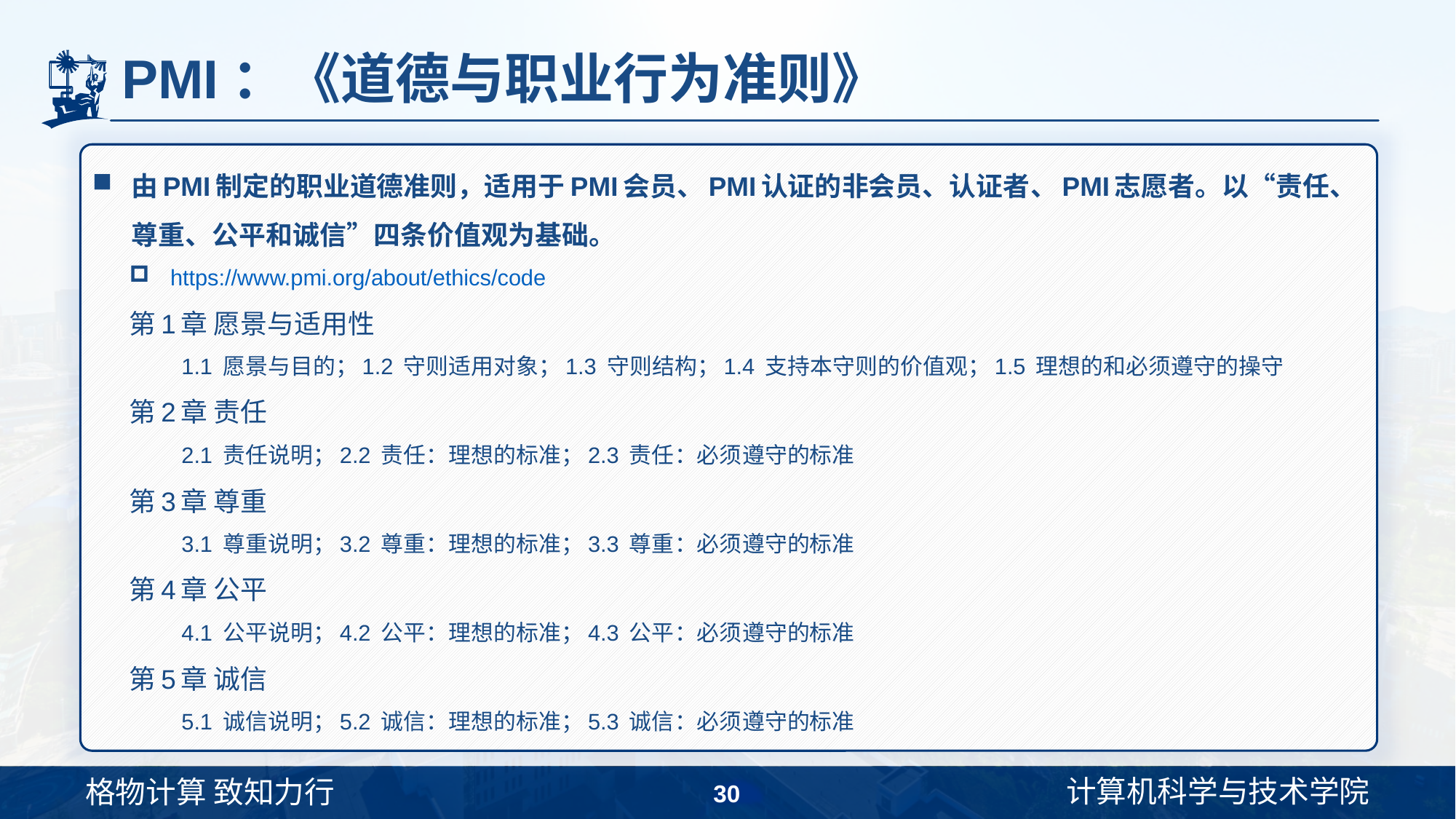

# PMI：《道德与职业行为准则》
由PMI制定的职业道德准则，适用于PMI会员、PMI认证的非会员、认证者、PMI志愿者。以“责任、尊重、公平和诚信”四条价值观为基础。
https://www.pmi.org/about/ethics/code
第1章 愿景与适用性
1.1 愿景与目的；1.2 守则适用对象；1.3 守则结构；1.4 支持本守则的价值观；1.5 理想的和必须遵守的操守
第2章 责任
2.1 责任说明；2.2 责任：理想的标准；2.3 责任：必须遵守的标准
第3章 尊重
3.1 尊重说明；3.2 尊重：理想的标准；3.3 尊重：必须遵守的标准
第4章 公平
4.1 公平说明；4.2 公平：理想的标准；4.3 公平：必须遵守的标准
第5章 诚信
5.1 诚信说明；5.2 诚信：理想的标准；5.3 诚信：必须遵守的标准
30